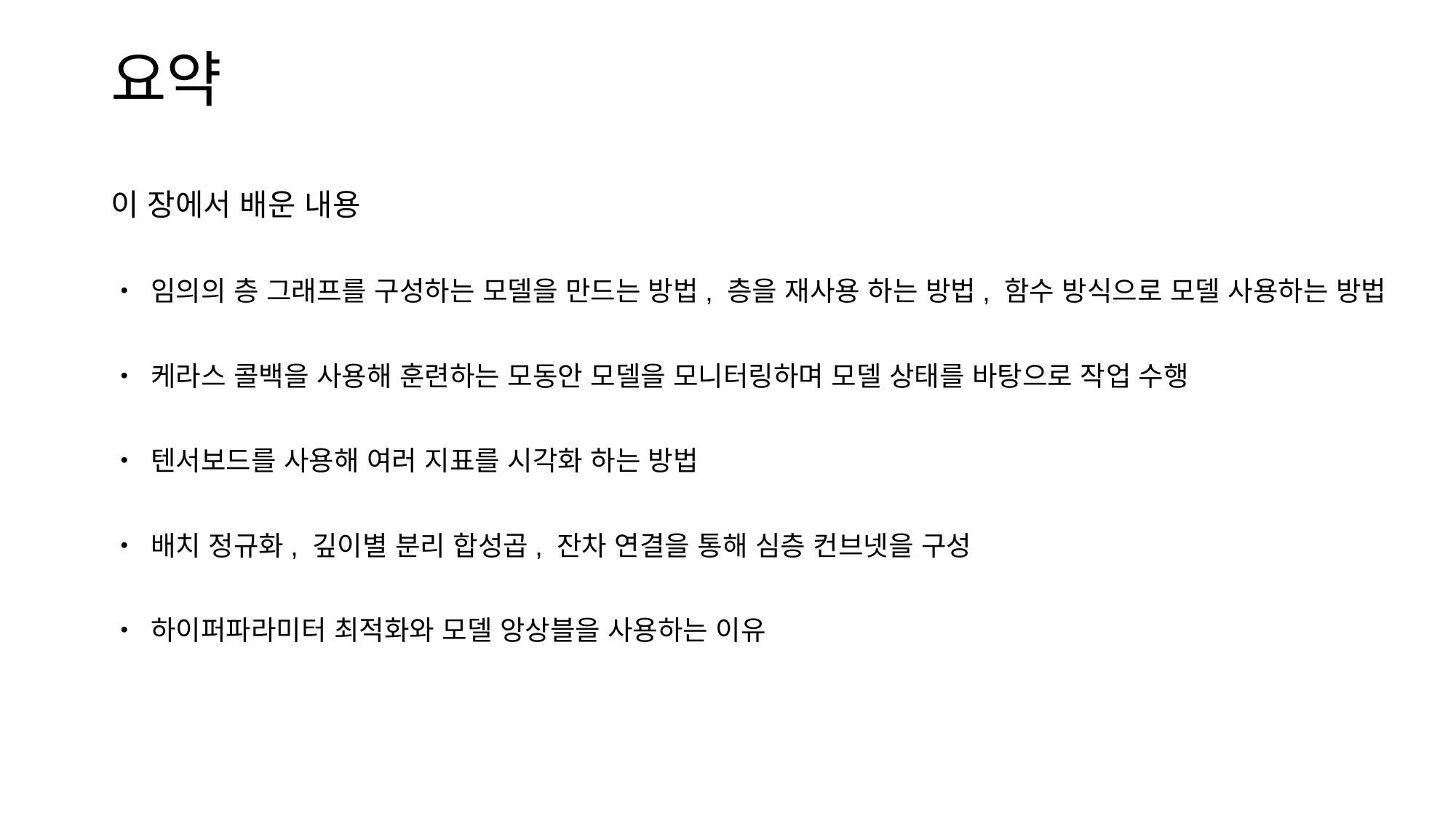

요약
이 장에서 배운 내용
• 임의의 층 그래프를 구성하는 모델을 만드는 방법, 층을 재사용 하는 방법, 함수 방식으로 모델 사용하는 방법
• 케라스 콜백을 사용해 훈련하는 모동안 모델을 모니터링하며 모델 상태를 바탕으로 작업 수행
• 텐서보드를 사용해 여러 지표를 시각화 하는 방법
• 배치 정규화, 깊이별 분리 합성곱, 잔차 연결을 통해 심층 컨브넷을 구성
• 하이퍼파라미터 최적화와 모델 앙상블을 사용하는 이유